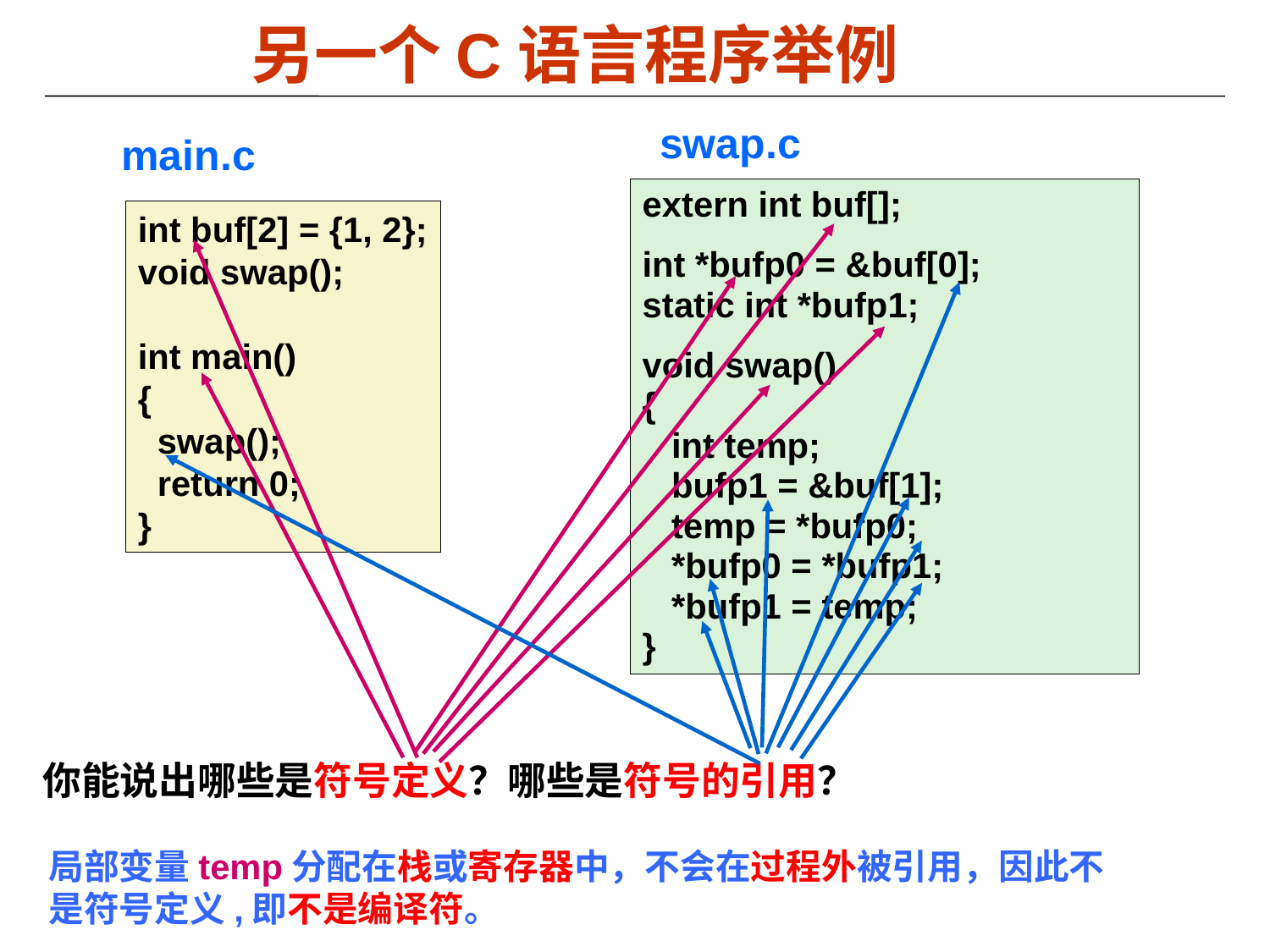

另一个C语言程序举例
swap.c
main.c
extern int buf[];

int *bufp0 = &buf[0];
static int *bufp1;

void swap()
{
   int temp;
   bufp1 = &buf[1];
   temp = *bufp0;
   *bufp0 = *bufp1;
   *bufp1 = temp;
}
int buf[2] = {1, 2};
void swap();

int main()
{
  swap();
  return 0;
}

你能说出哪些是符号定义？哪些是符号的引用？
局部变量temp分配在栈或寄存器中，不会在过程外被引用，因此不是符号定义,即不是编译符。